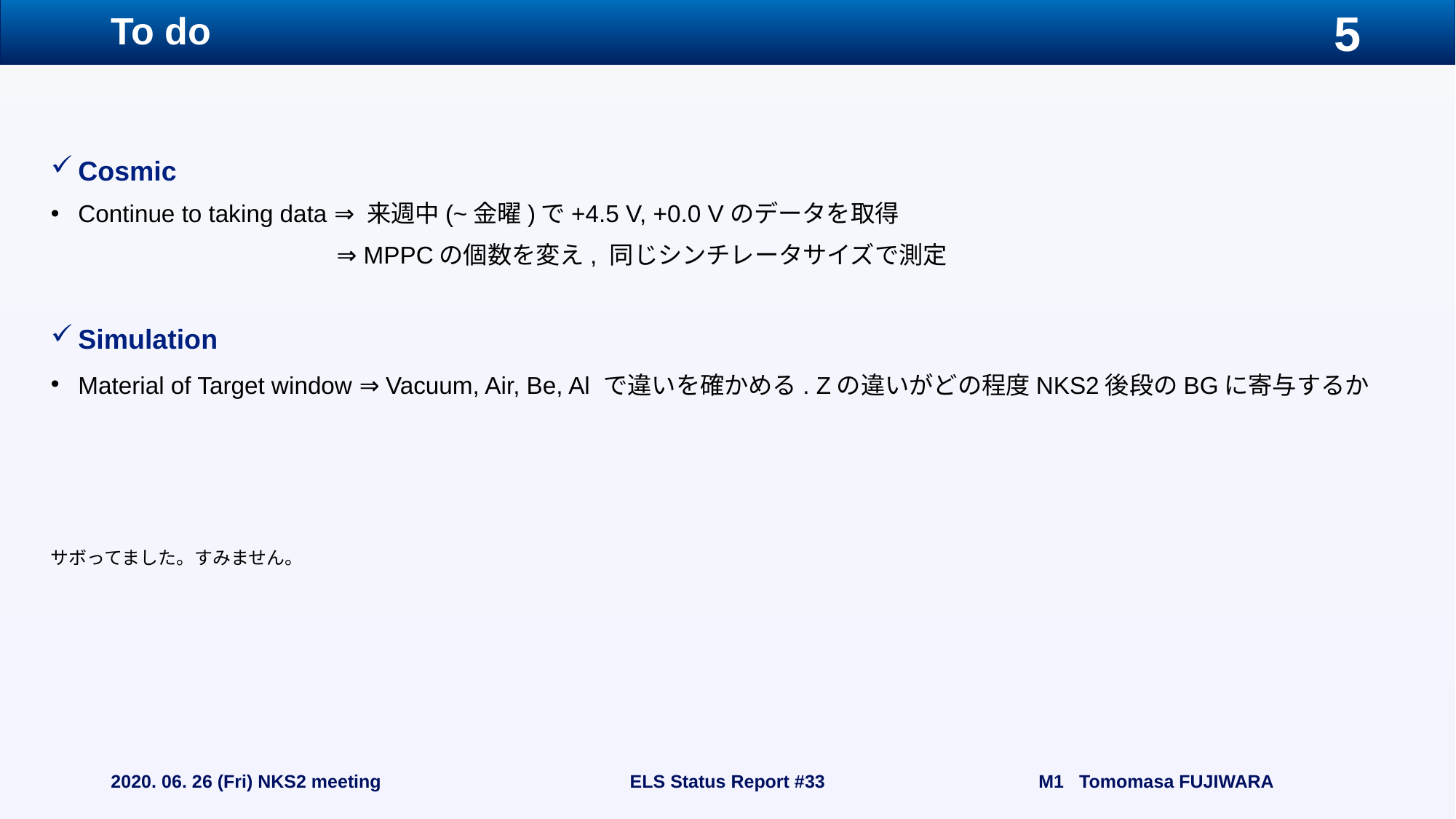

# To do
Cosmic
Continue to taking data ⇒ 来週中(~金曜)で+4.5 V, +0.0 Vのデータを取得
		          ⇒ MPPCの個数を変え, 同じシンチレータサイズで測定

Simulation
Material of Target window ⇒ Vacuum, Air, Be, Al で違いを確かめる. Zの違いがどの程度NKS2後段のBGに寄与するか

サボってました。すみません。

2020. 06. 26 (Fri) NKS2 meeting
ELS Status Report #33